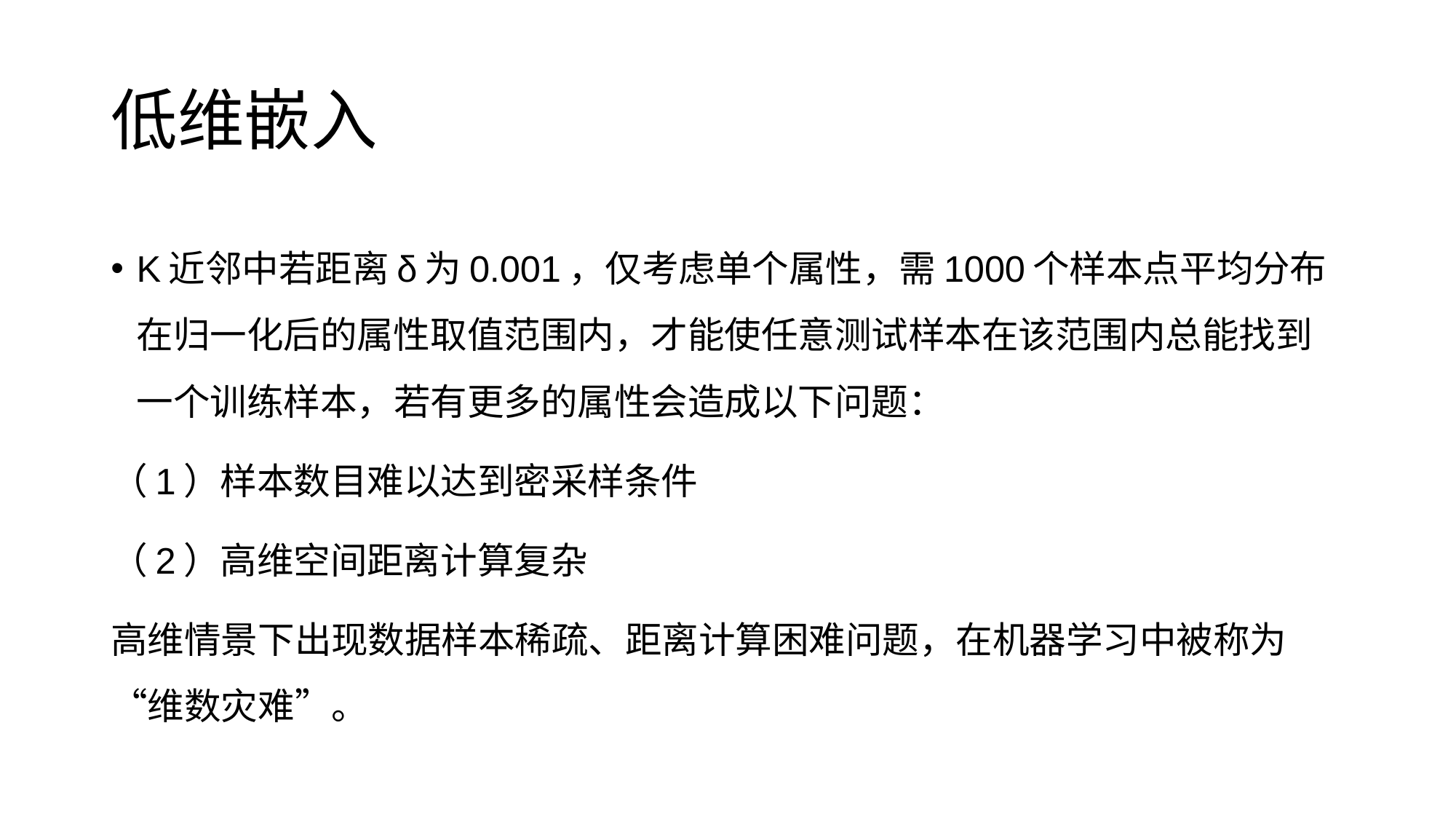

# 低维嵌入
K近邻中若距离δ为0.001，仅考虑单个属性，需1000个样本点平均分布在归一化后的属性取值范围内，才能使任意测试样本在该范围内总能找到一个训练样本，若有更多的属性会造成以下问题：
（1）样本数目难以达到密采样条件
（2）高维空间距离计算复杂
高维情景下出现数据样本稀疏、距离计算困难问题，在机器学习中被称为“维数灾难”。